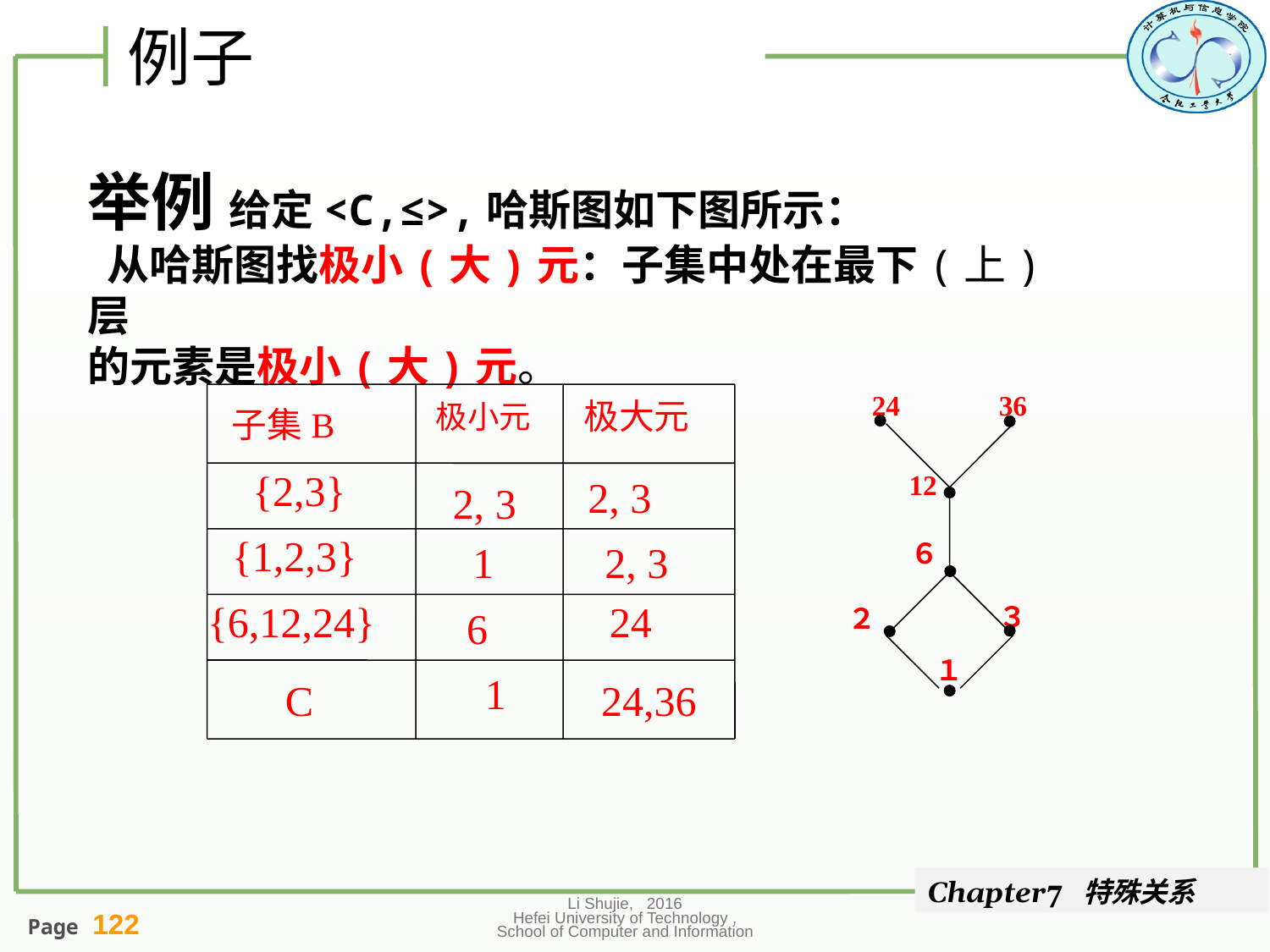

# 例子
举例 给定<C,≤>,哈斯图如下图所示：
 从哈斯图找极小(大)元：子集中处在最下(上)层
的元素是极小(大)元。
极大元

极小元

子集B
{2,3}
2, 3

2, 3
{1,2,3}
1
2, 3

{6,12,24}
24
6

1

C
24,36

24
36

12

６

３
２

１